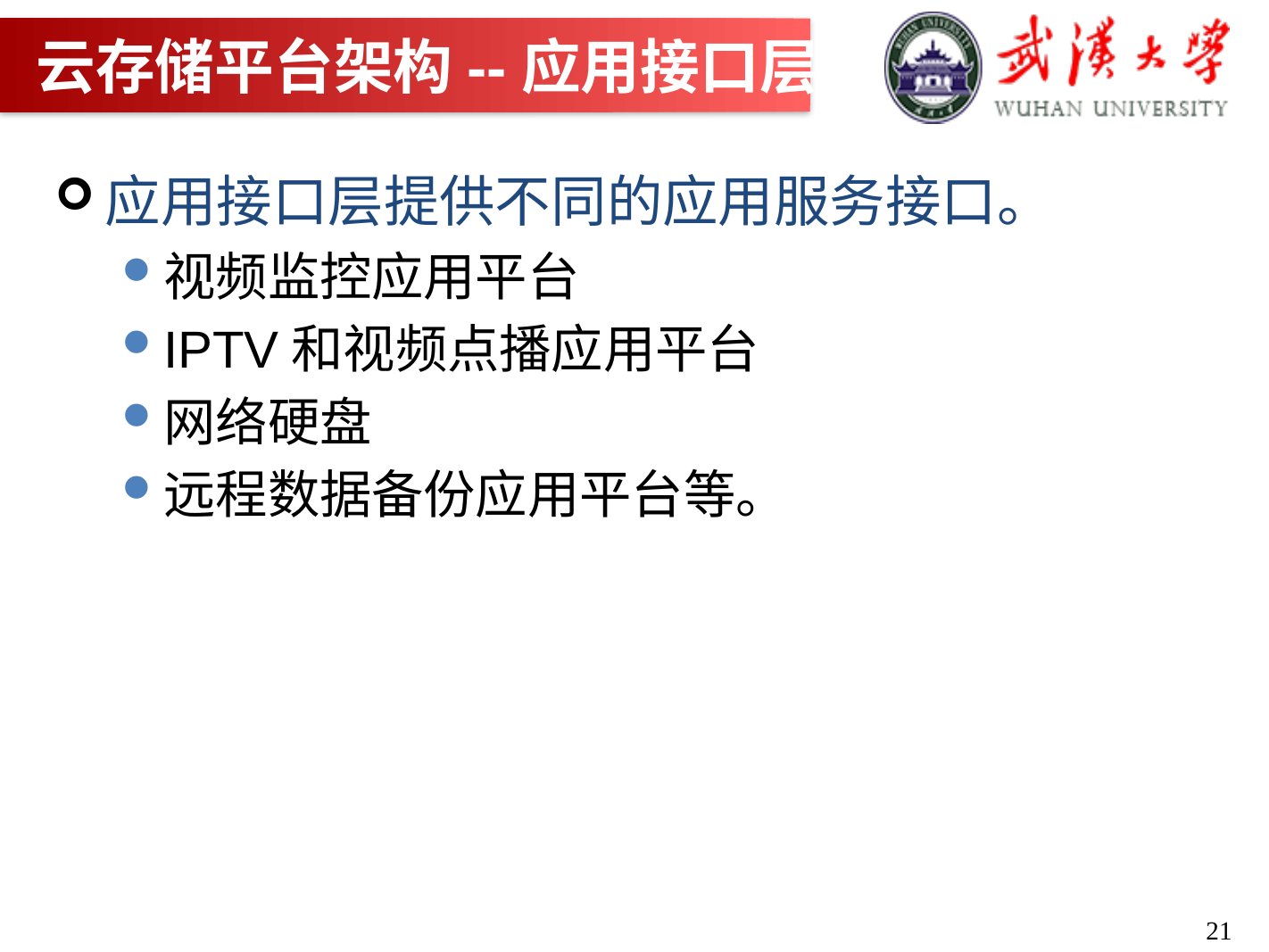

# 云存储平台架构--应用接口层
应用接口层提供不同的应用服务接口。
视频监控应用平台
IPTV和视频点播应用平台
网络硬盘
远程数据备份应用平台等。